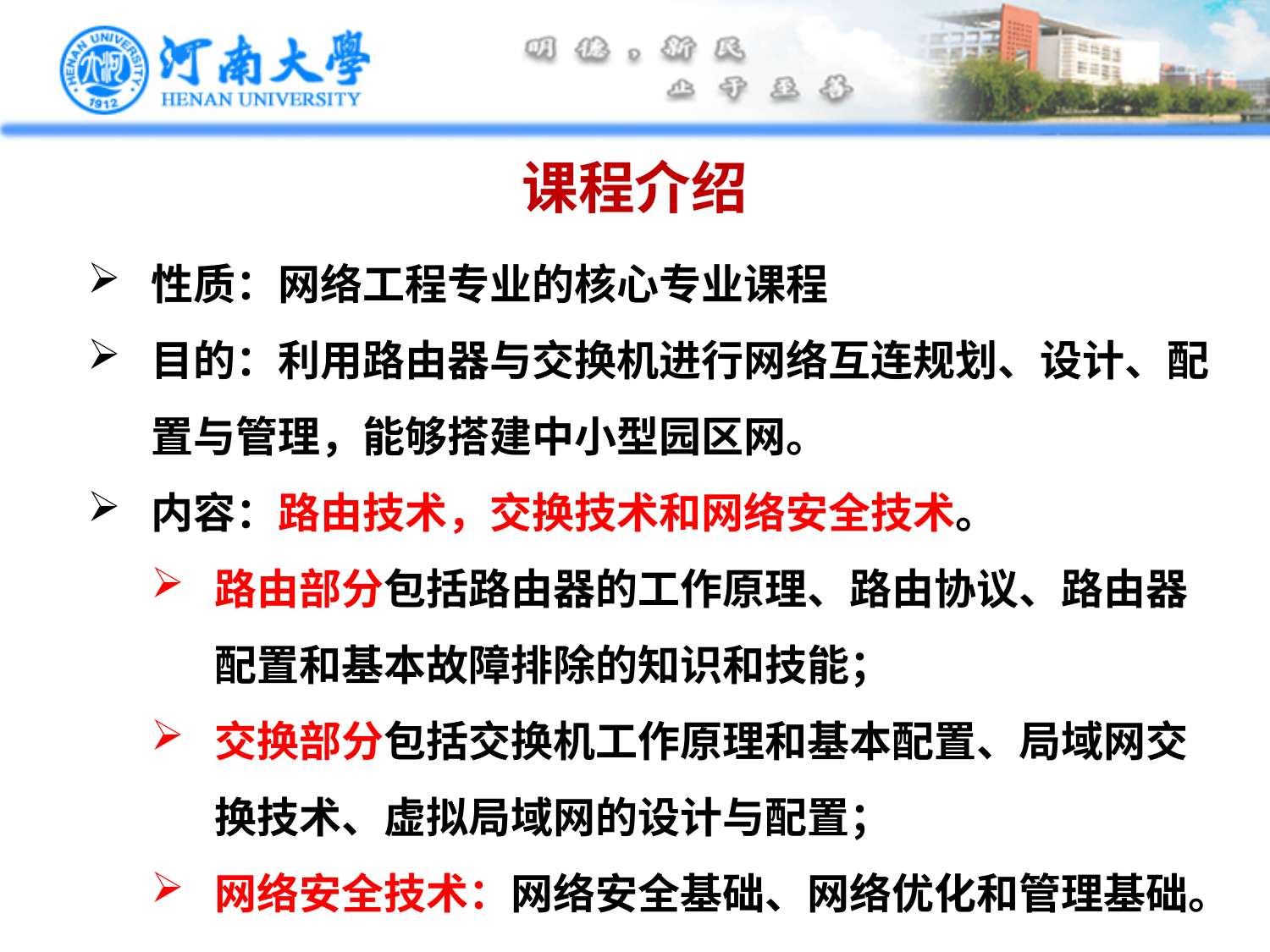

课程介绍
性质：网络工程专业的核心专业课程
目的：利用路由器与交换机进行网络互连规划、设计、配置与管理，能够搭建中小型园区网。
内容：路由技术，交换技术和网络安全技术。
路由部分包括路由器的工作原理、路由协议、路由器配置和基本故障排除的知识和技能；
交换部分包括交换机工作原理和基本配置、局域网交换技术、虚拟局域网的设计与配置；
网络安全技术：网络安全基础、网络优化和管理基础。